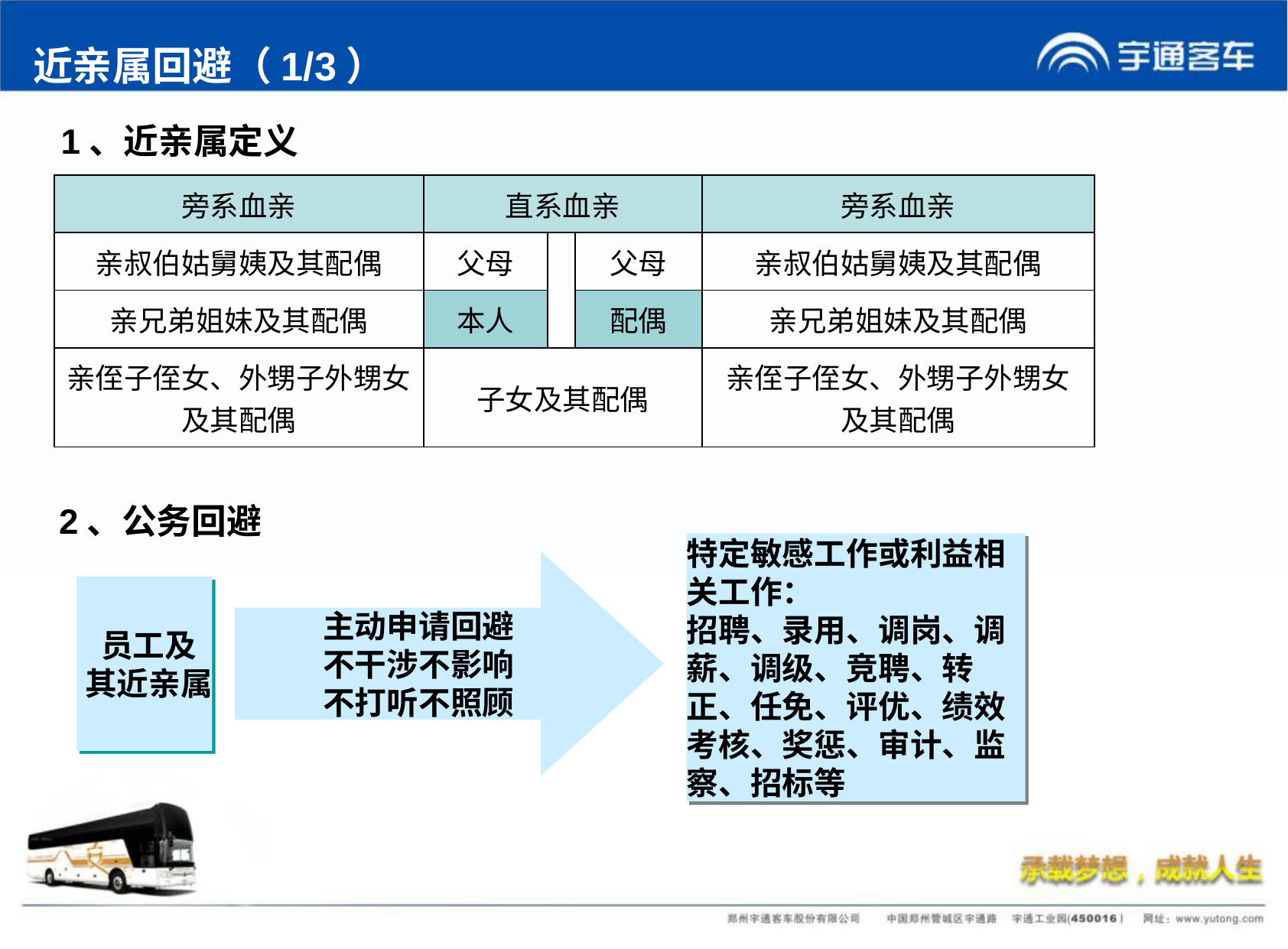

近亲属回避（1/3）
1、近亲属定义
| 旁系血亲 | 直系血亲 |  |  | 旁系血亲 |
| --- | --- | --- | --- | --- |
| 亲叔伯姑舅姨及其配偶 | 父母 |  | 父母 | 亲叔伯姑舅姨及其配偶 |
| 亲兄弟姐妹及其配偶 | 本人 |  | 配偶 | 亲兄弟姐妹及其配偶 |
| 亲侄子侄女、外甥子外甥女及其配偶 | 子女及其配偶 |  |  | 亲侄子侄女、外甥子外甥女及其配偶 |
2、公务回避
特定敏感工作或利益相关工作：
招聘、录用、调岗、调薪、调级、竞聘、转正、任免、评优、绩效考核、奖惩、审计、监察、招标等
主动申请回避
不干涉不影响
不打听不照顾
员工及
其近亲属